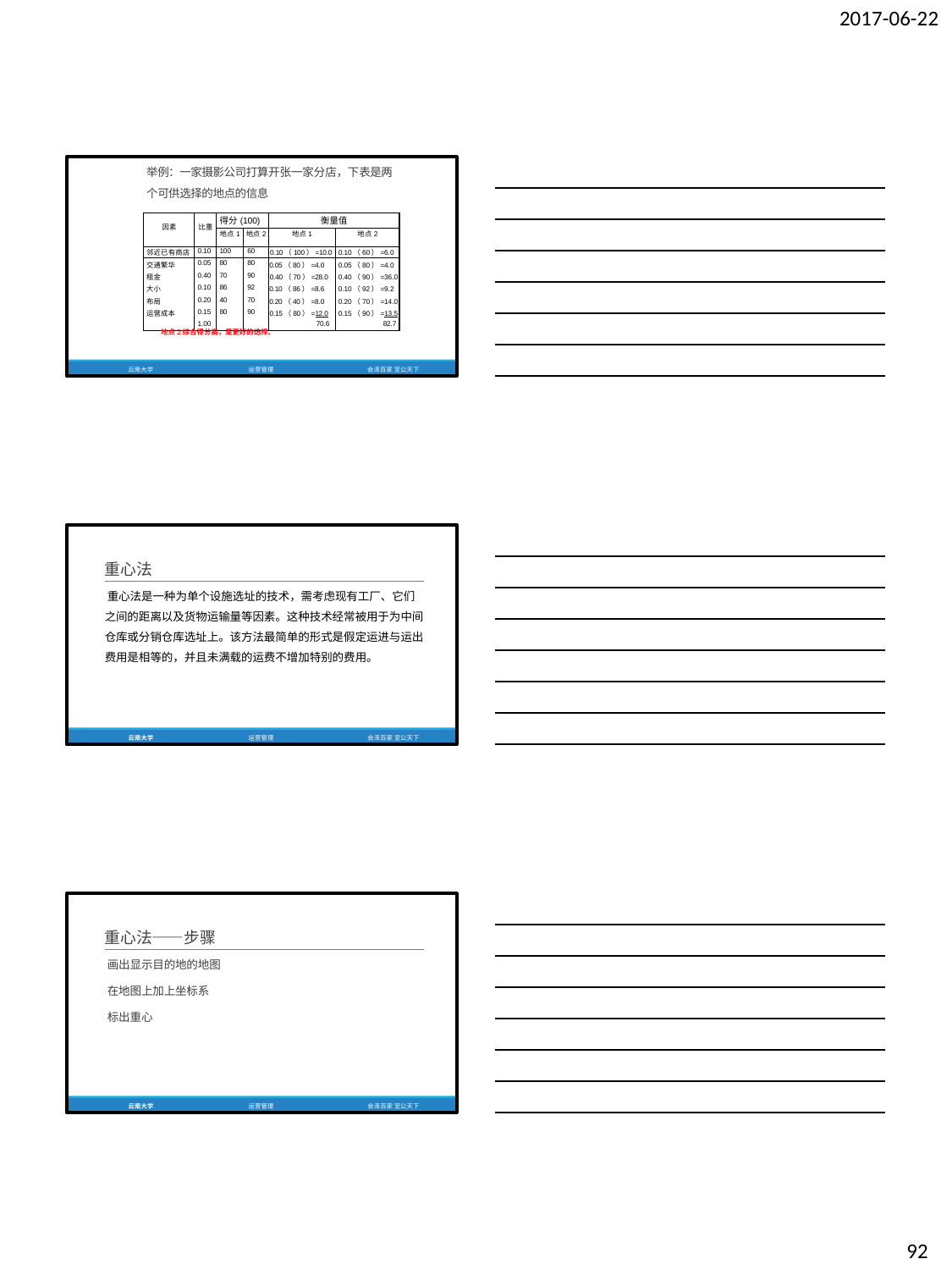

2017-06-22

举例：一家摄影公司打算开张一家分店，下表是两 个可供选择的地点的信息

| 因素 | 比重 | 得分(100) |  | 衡量值 |  |
| --- | --- | --- | --- | --- | --- |
|  |  | 地点1 | 地点2 | 地点1 | 地点2 |
| 邻近已有商店 | 0.10 | 100 | 60 | 0.10（100）=10.0 | 0.10（60）=6.0 |
| 交通繁华 | 0.05 | 80 | 80 | 0.05（80）=4.0 | 0.05（80）=4.0 |
| 租金 | 0.40 | 70 | 90 | 0.40（70）=28.0 | 0.40（90）=36.0 |
| 大小 | 0.10 | 86 | 92 | 0.10（86）=8.6 | 0.10（92）=9.2 |
| 布局 | 0.20 | 40 | 70 | 0.20（40）=8.0 | 0.20（70）=14.0 |
| 运营成本 | 0.15 | 80 | 90 | 0.15（80）=12.0 | 0.15（90）=13.5 |
|  | 1.00 |  |  | 70.6 | 82.7 |

地点2综合得分高，是更好的选择。

云南大学
运营管理
会泽百家 至公天下

重心法
重心法是一种为单个设施选址的技术，需考虑现有工厂、它们 之间的距离以及货物运输量等因素。这种技术经常被用于为中间 仓库或分销仓库选址上。该方法最简单的形式是假定运进与运出 费用是相等的，并且未满载的运费不增加特别的费用。

云南大学
运营管理
会泽百家 至公天下

重心法——步骤
画出显示目的地的地图
在地图上加上坐标系 标出重心

云南大学
运营管理
会泽百家 至公天下

92